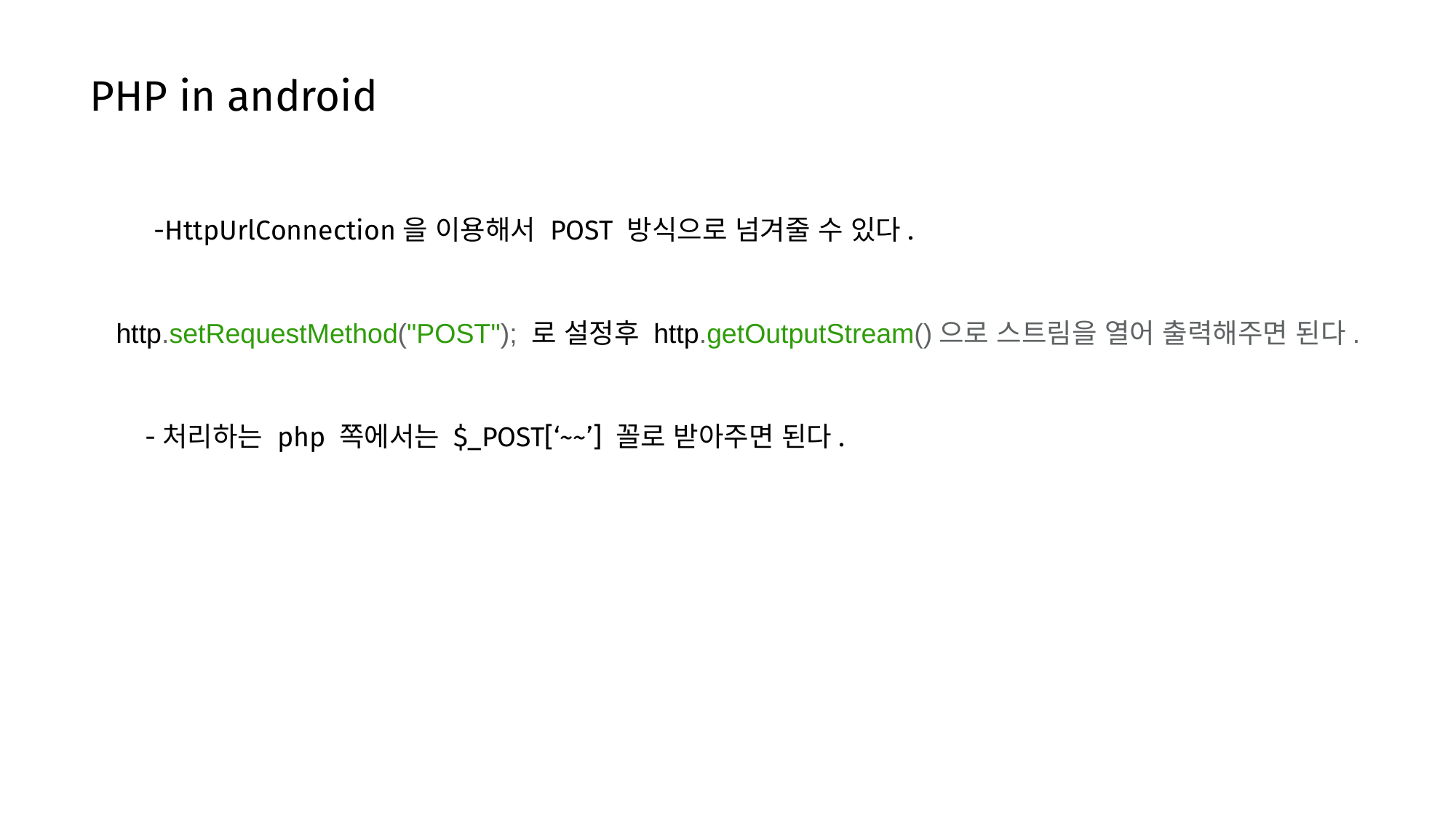

PHP in android
-HttpUrlConnection을 이용해서 POST 방식으로 넘겨줄 수 있다.
http.setRequestMethod("POST"); 로 설정후 http.getOutputStream()으로 스트림을 열어 출력해주면 된다.
-처리하는 php 쪽에서는 $_POST[‘~~’] 꼴로 받아주면 된다.